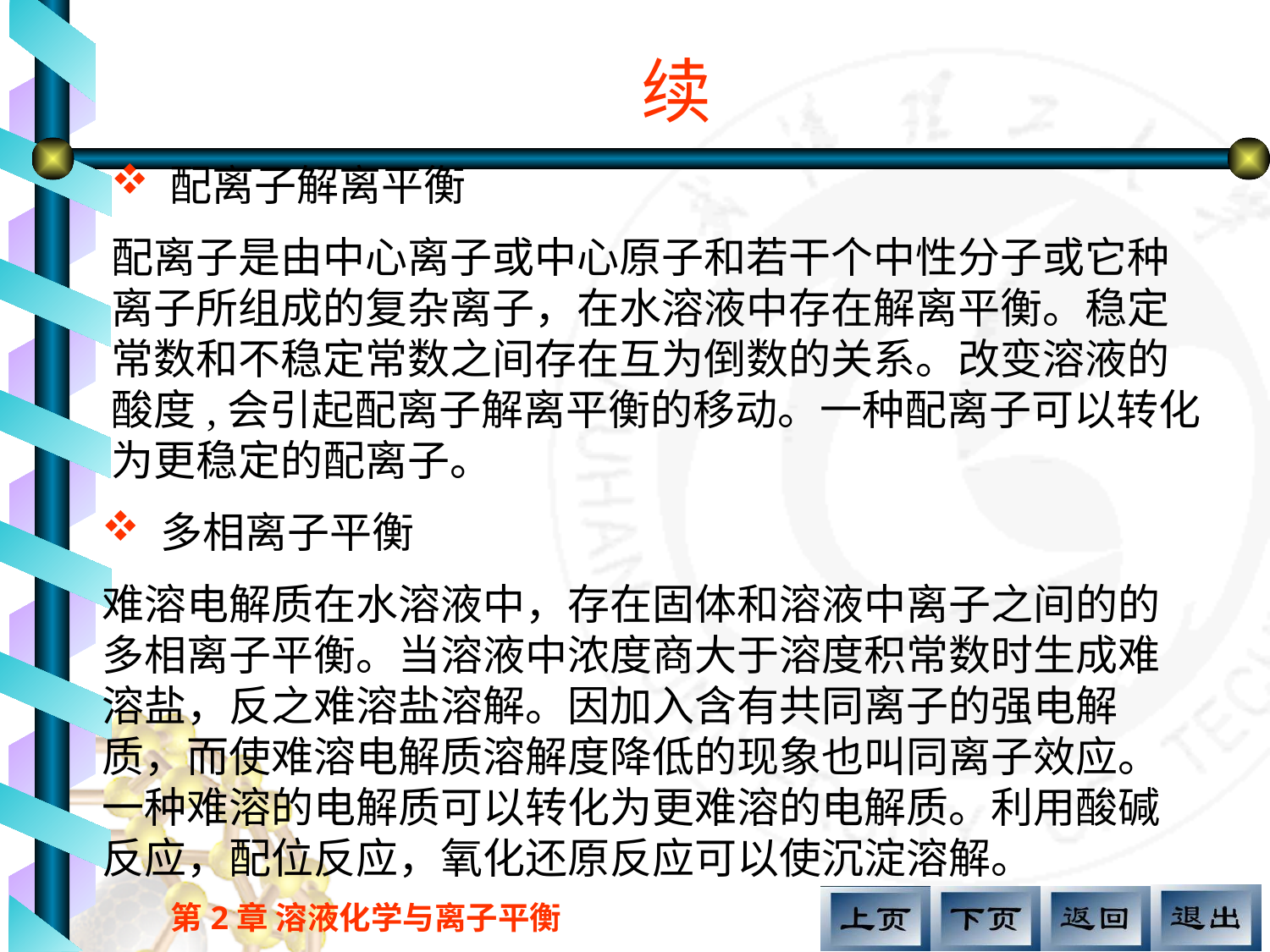

# 续
 配离子解离平衡
配离子是由中心离子或中心原子和若干个中性分子或它种离子所组成的复杂离子，在水溶液中存在解离平衡。稳定常数和不稳定常数之间存在互为倒数的关系。改变溶液的酸度,会引起配离子解离平衡的移动。一种配离子可以转化为更稳定的配离子。
 多相离子平衡
难溶电解质在水溶液中，存在固体和溶液中离子之间的的多相离子平衡。当溶液中浓度商大于溶度积常数时生成难溶盐，反之难溶盐溶解。因加入含有共同离子的强电解质，而使难溶电解质溶解度降低的现象也叫同离子效应。一种难溶的电解质可以转化为更难溶的电解质。利用酸碱反应，配位反应，氧化还原反应可以使沉淀溶解。